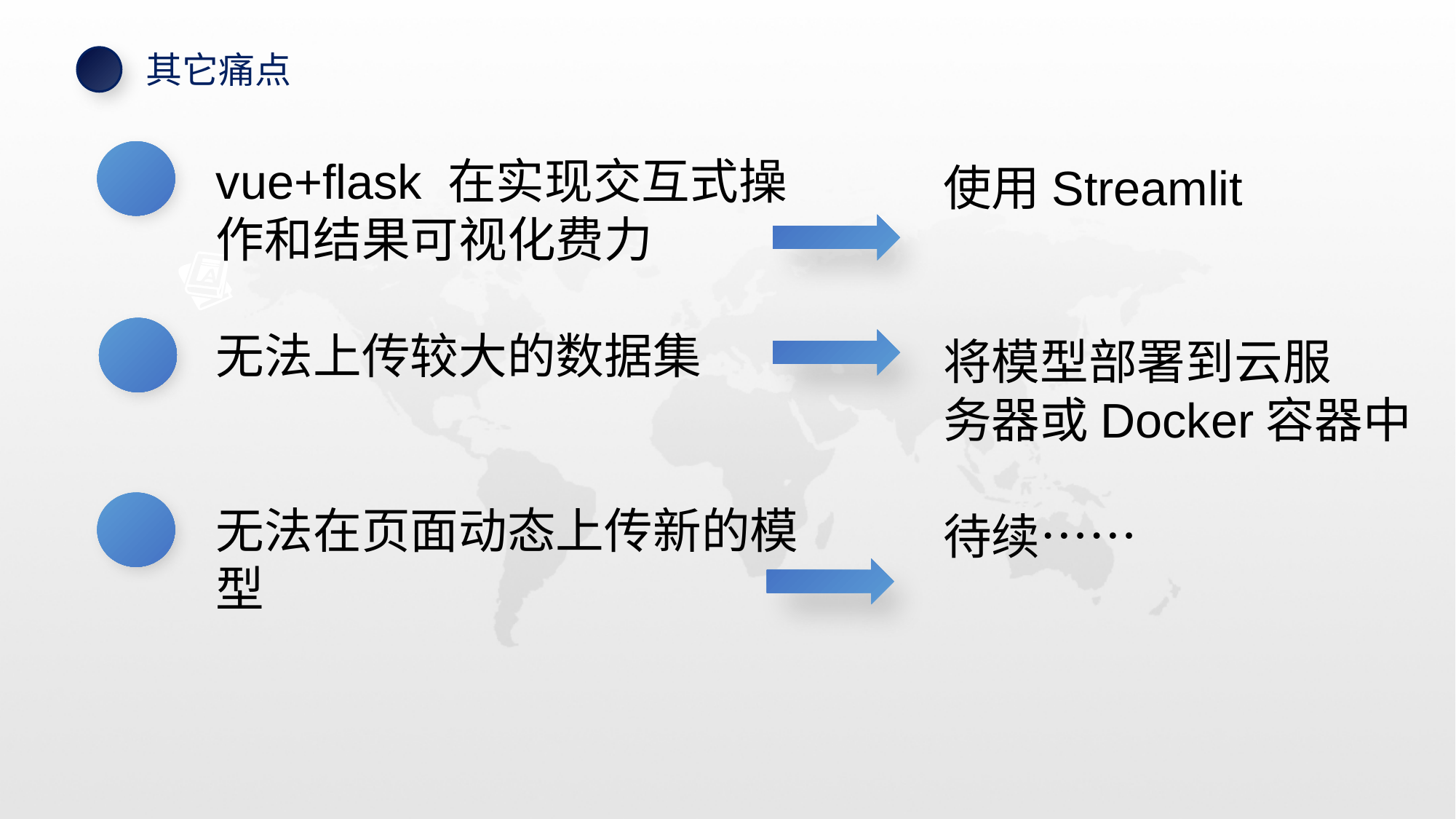

其它痛点

vue+flask 在实现交互式操作和结果可视化费力

无法上传较大的数据集

无法在页面动态上传新的模型

使用Streamlit

将模型部署到云服
务器或Docker容器中

待续……